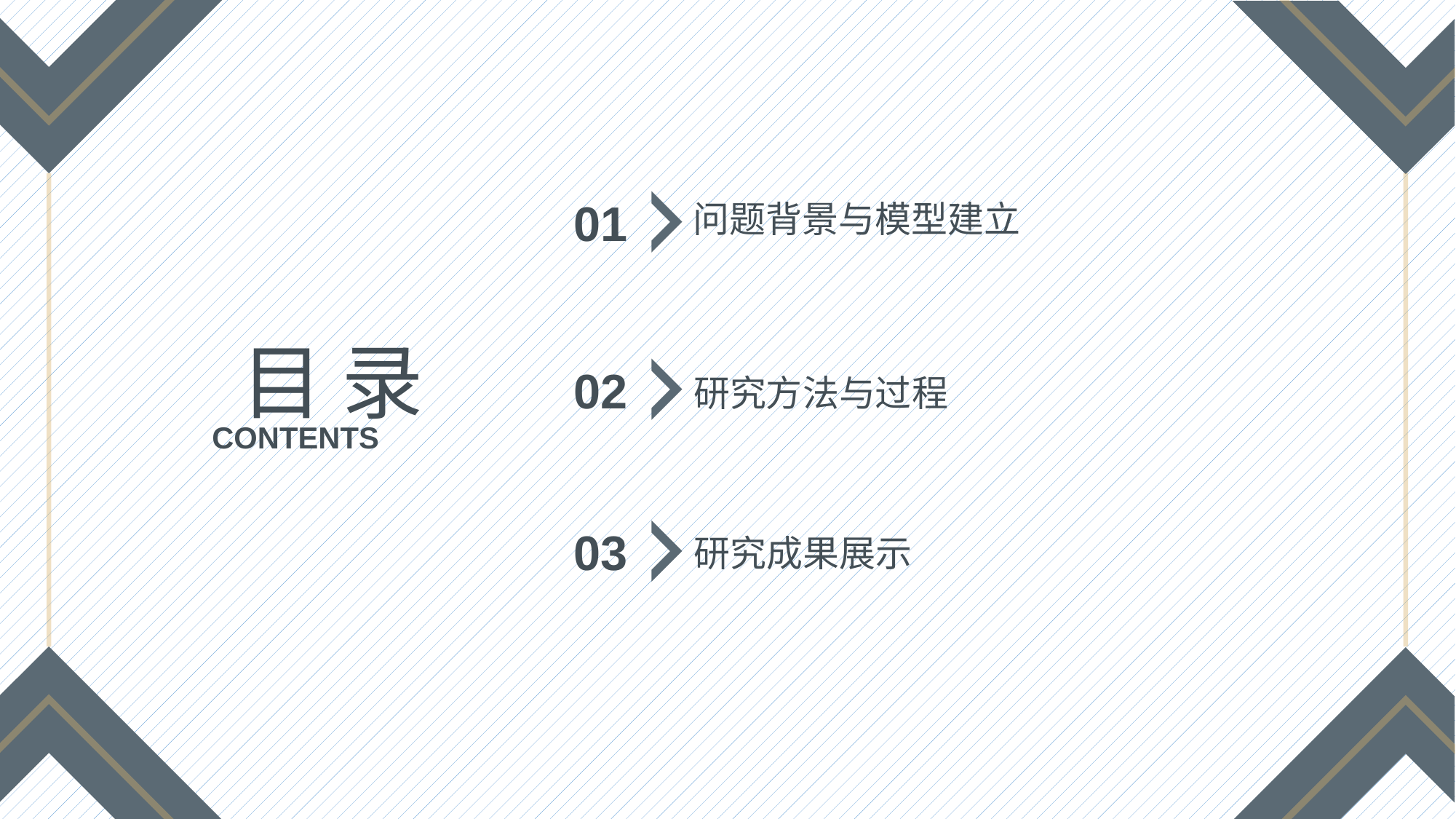

01
问题背景与模型建立

目 录
02
研究方法与过程

CONTENTS
03
研究成果展示